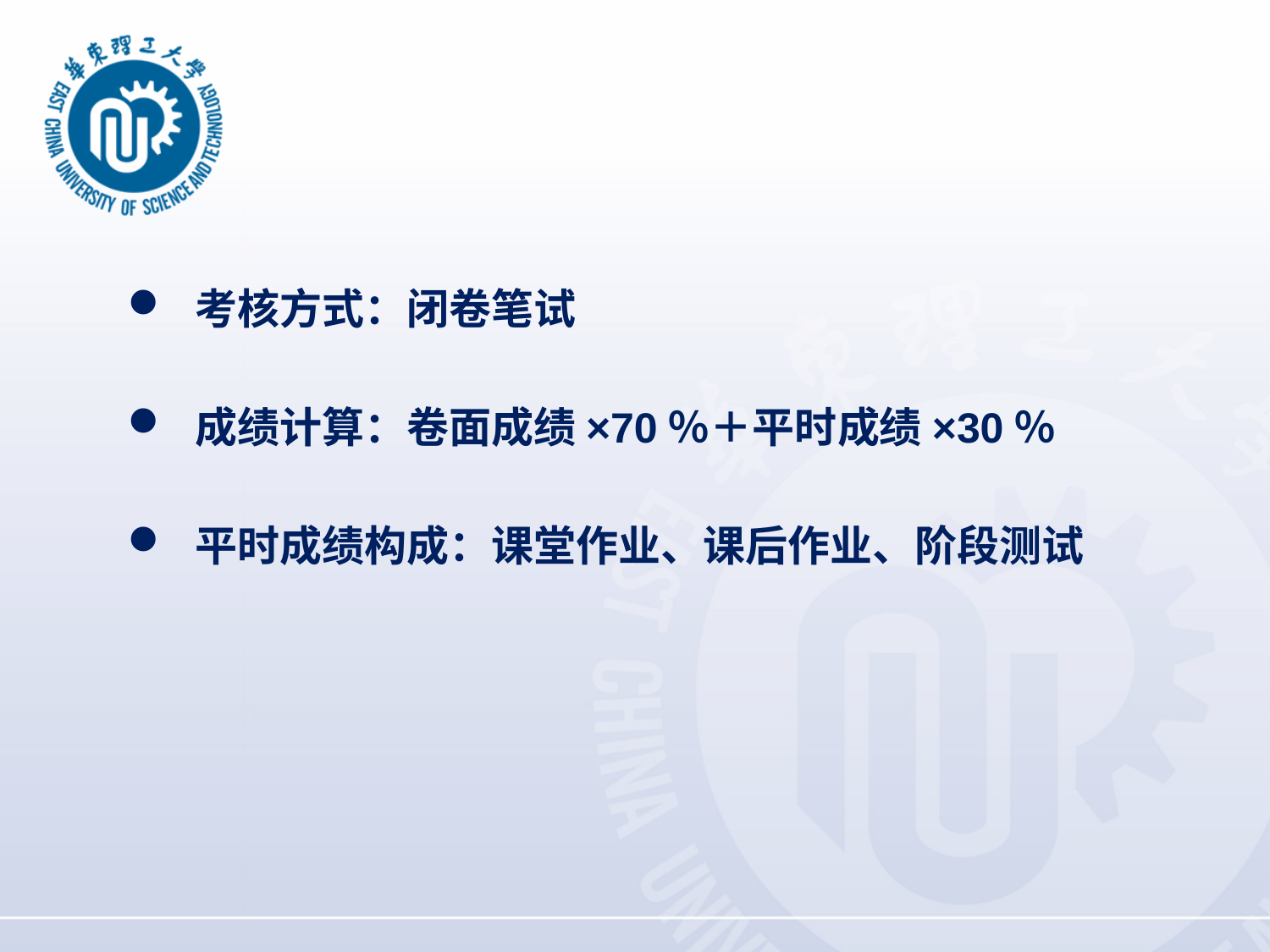

#
 考核方式：闭卷笔试

 成绩计算：卷面成绩×70％＋平时成绩×30％

 平时成绩构成：课堂作业、课后作业、阶段测试